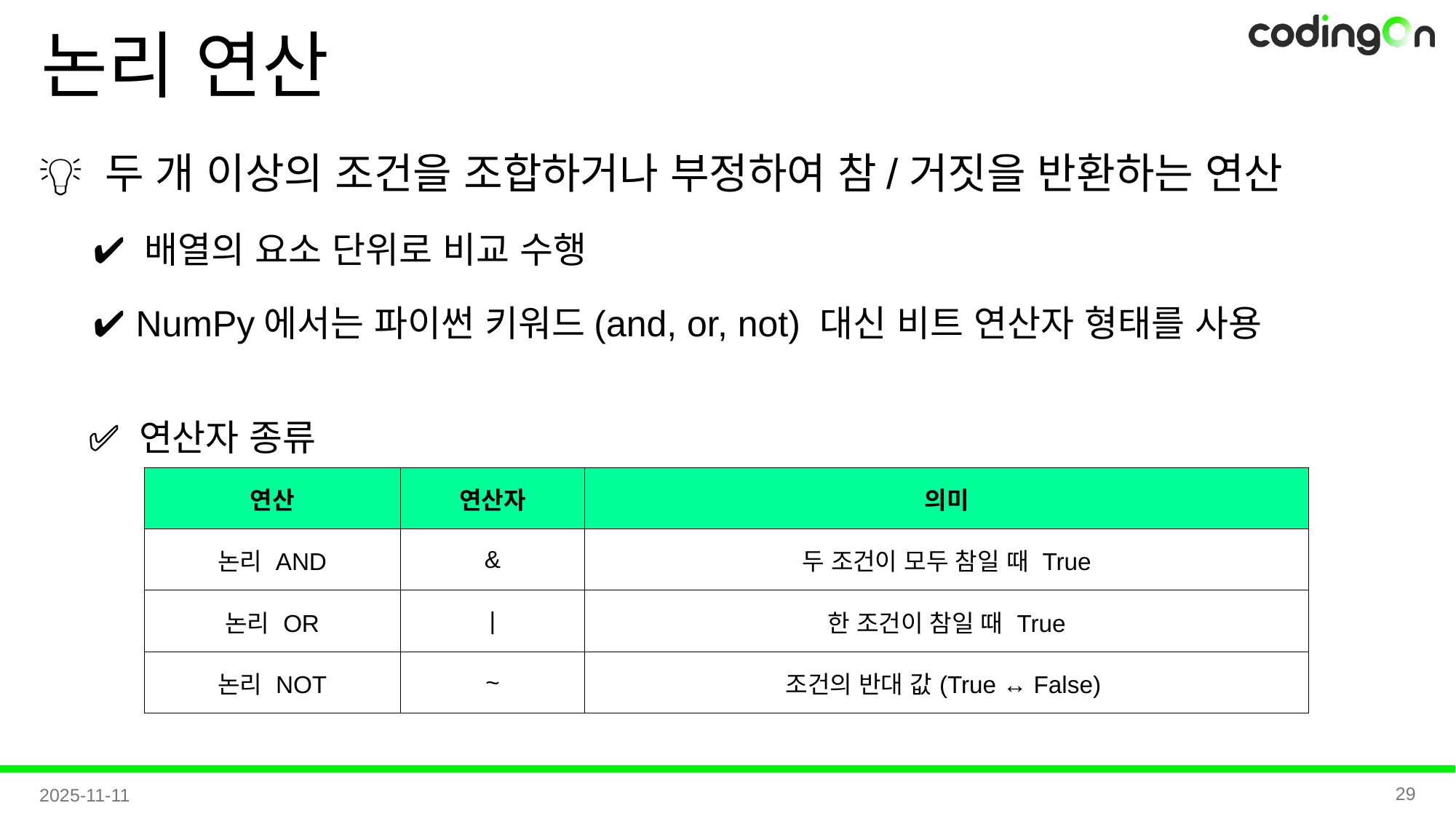

# 논리 연산
💡 두 개 이상의 조건을 조합하거나 부정하여 참/거짓을 반환하는 연산
✔️ 배열의 요소 단위로 비교 수행
✔️ NumPy에서는 파이썬 키워드(and, or, not) 대신 비트 연산자 형태를 사용
✅ 연산자 종류
| 연산 | 연산자 | 의미 |
| --- | --- | --- |
| 논리 AND | & | 두 조건이 모두 참일 때 True |
| 논리 OR | | | 한 조건이 참일 때 True |
| 논리 NOT | ~ | 조건의 반대 값(True ↔ False) |
29
2025-11-11